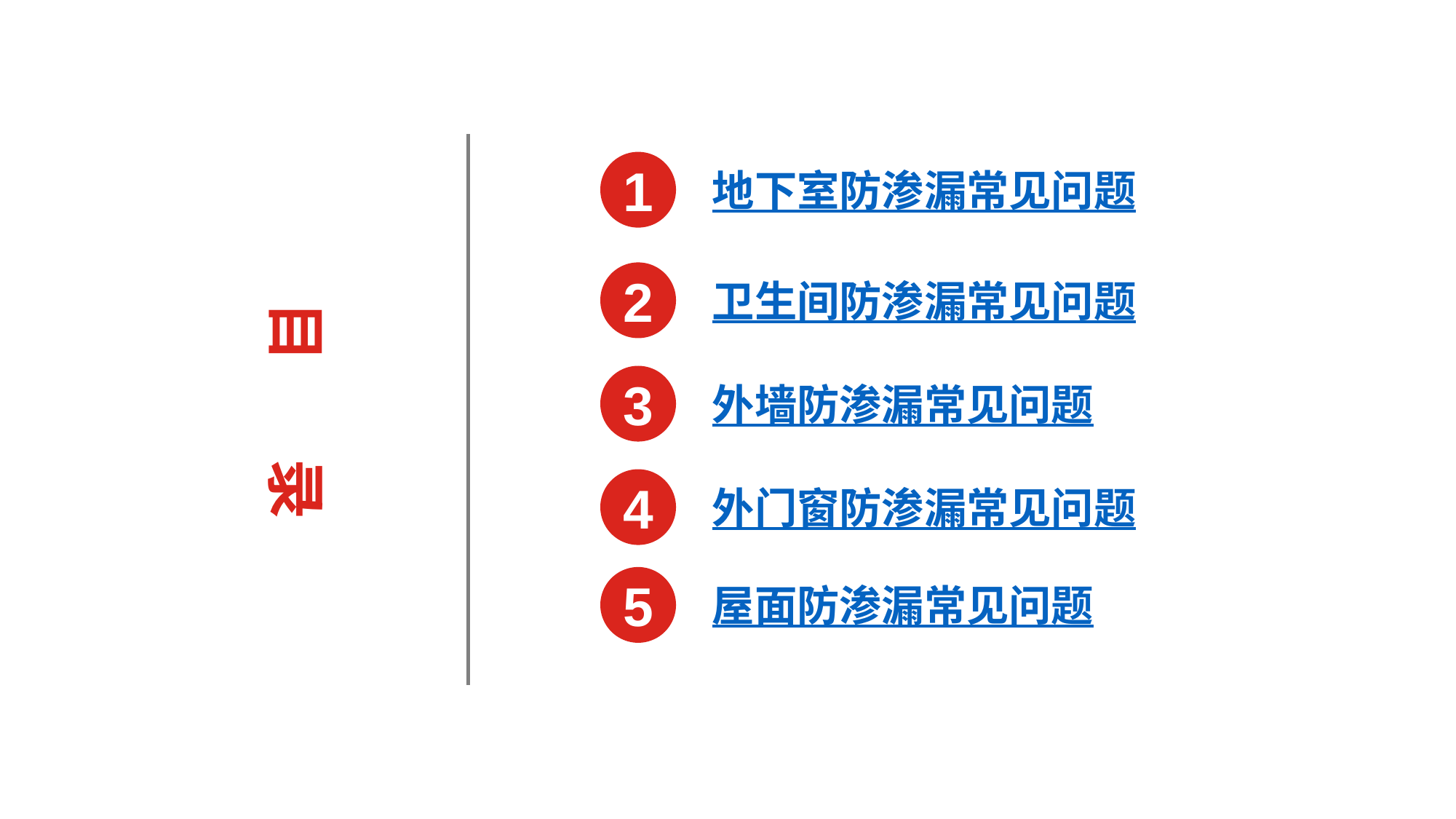

1
地下室防渗漏常见问题
 目       录
2
卫生间防渗漏常见问题
3
外墙防渗漏常见问题
4
外门窗防渗漏常见问题
5
屋面防渗漏常见问题